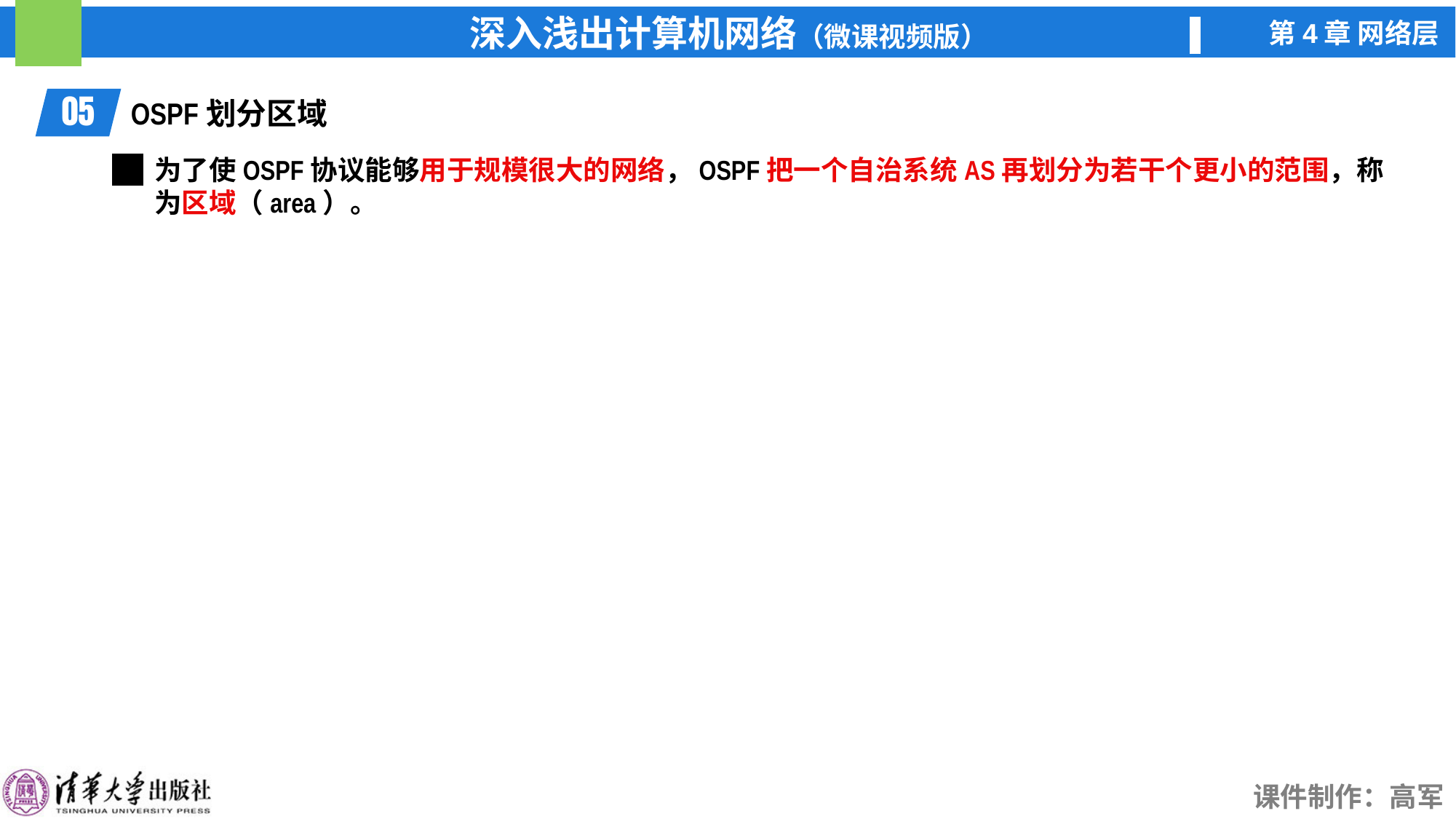

05
OSPF划分区域
为了使OSPF协议能够用于规模很大的网络，OSPF把一个自治系统AS再划分为若干个更小的范围，称为区域（area）。